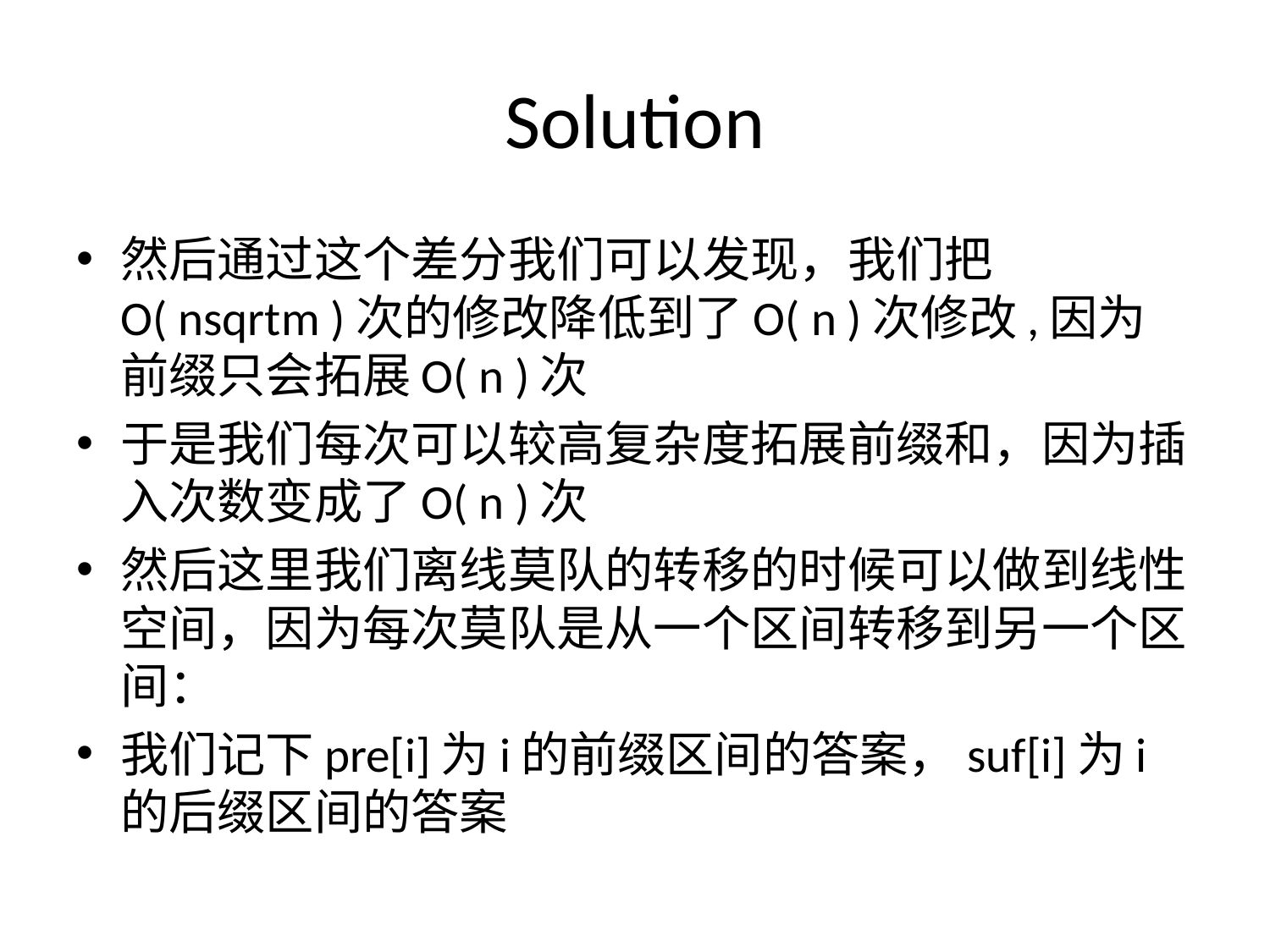

# Solution
然后通过这个差分我们可以发现，我们把O( nsqrtm )次的修改降低到了O( n )次修改,因为前缀只会拓展O( n )次
于是我们每次可以较高复杂度拓展前缀和，因为插入次数变成了O( n )次
然后这⾥我们离线莫队的转移的时候可以做到线性空间，因为每次莫队是从一个区间转移到另一个区间：
我们记下pre[i]为i的前缀区间的答案，suf[i]为i的后缀区间的答案